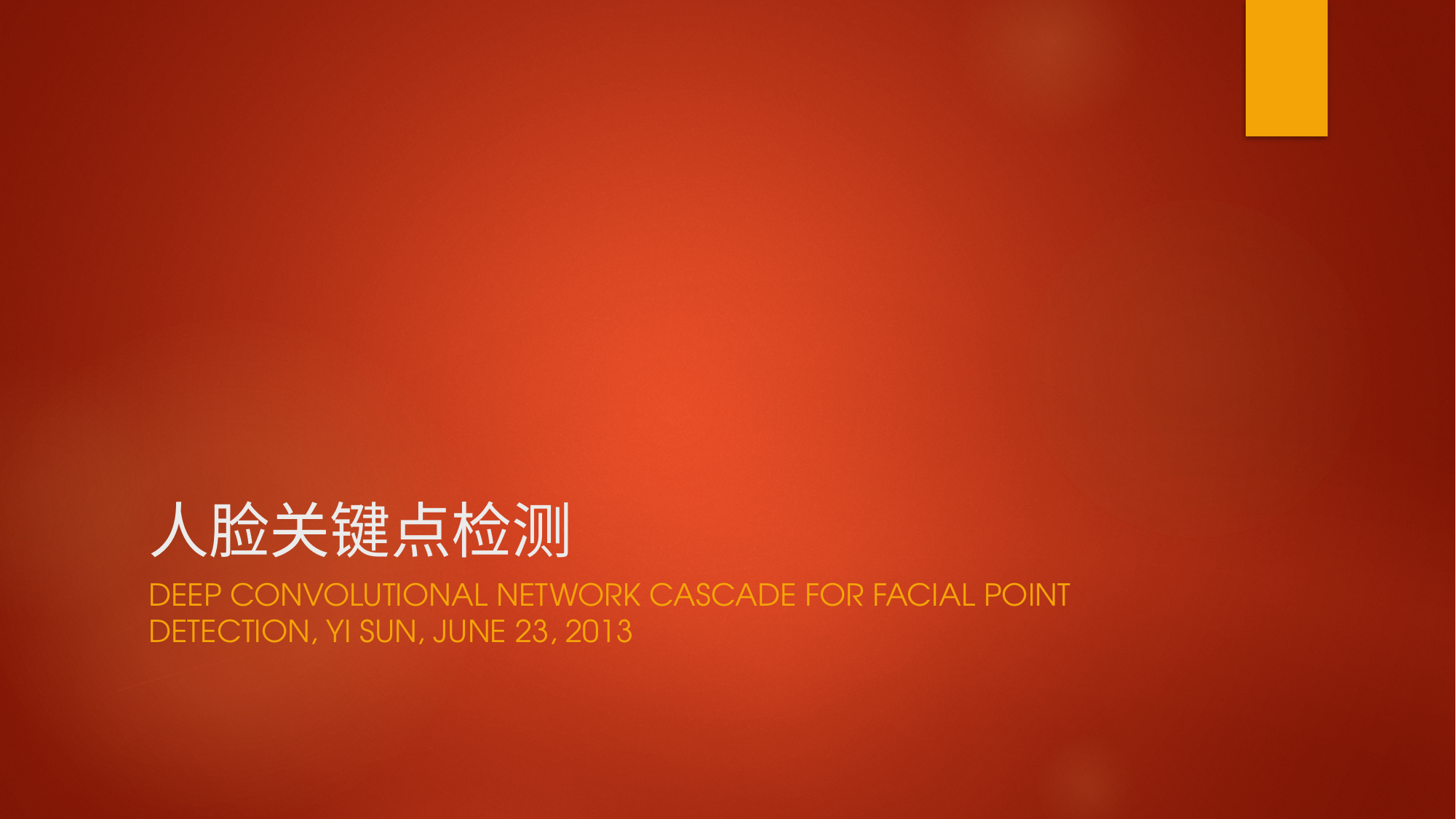

# 人脸关键点检测
Deep Convolutional Network Cascade for Facial Point Detection, Yi Sun, June 23, 2013